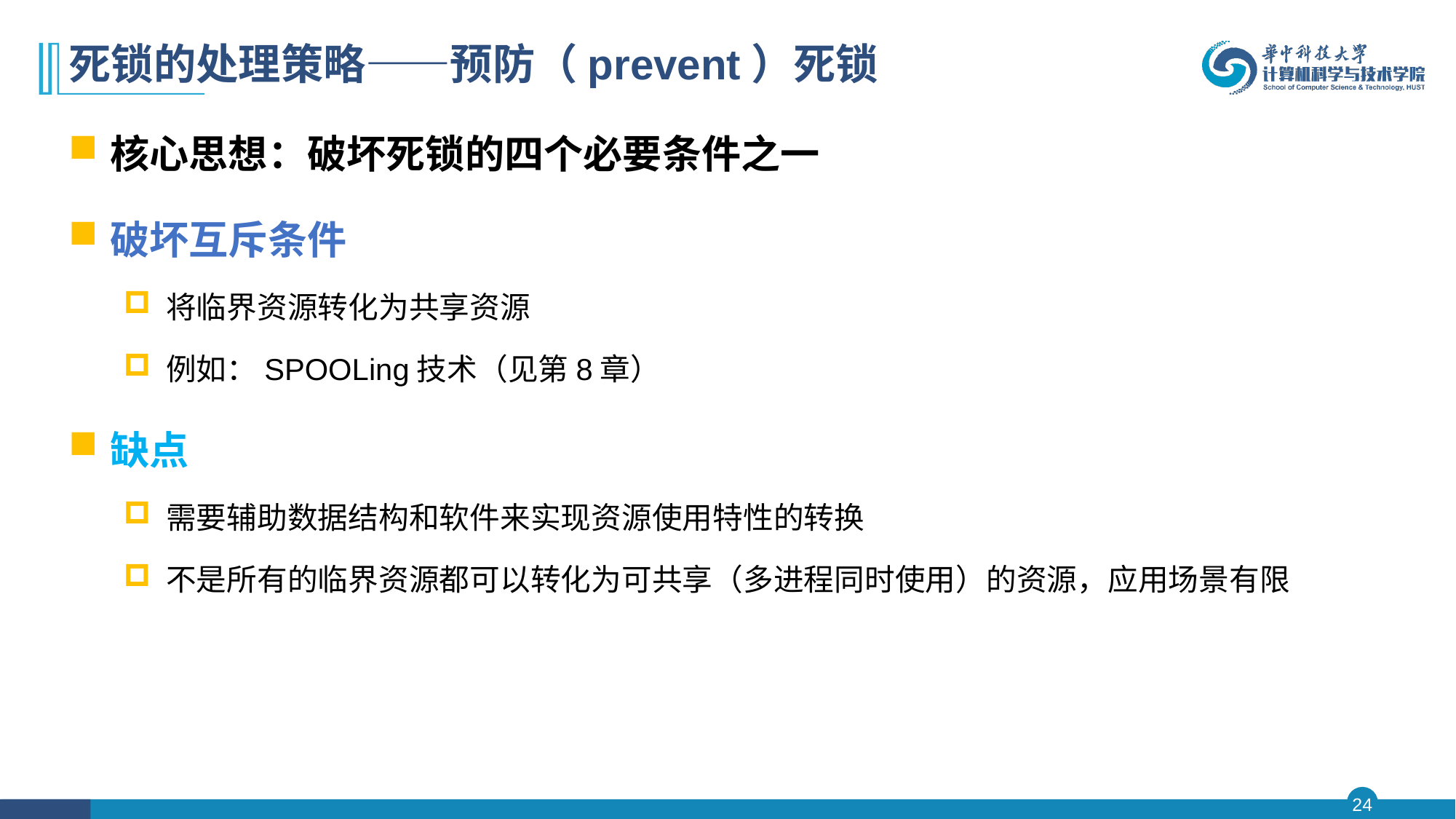

# 死锁的处理策略——预防（prevent）死锁
核心思想：破坏死锁的四个必要条件之一
破坏互斥条件
将临界资源转化为共享资源
例如：SPOOLing技术（见第8章）
缺点
需要辅助数据结构和软件来实现资源使用特性的转换
不是所有的临界资源都可以转化为可共享（多进程同时使用）的资源，应用场景有限